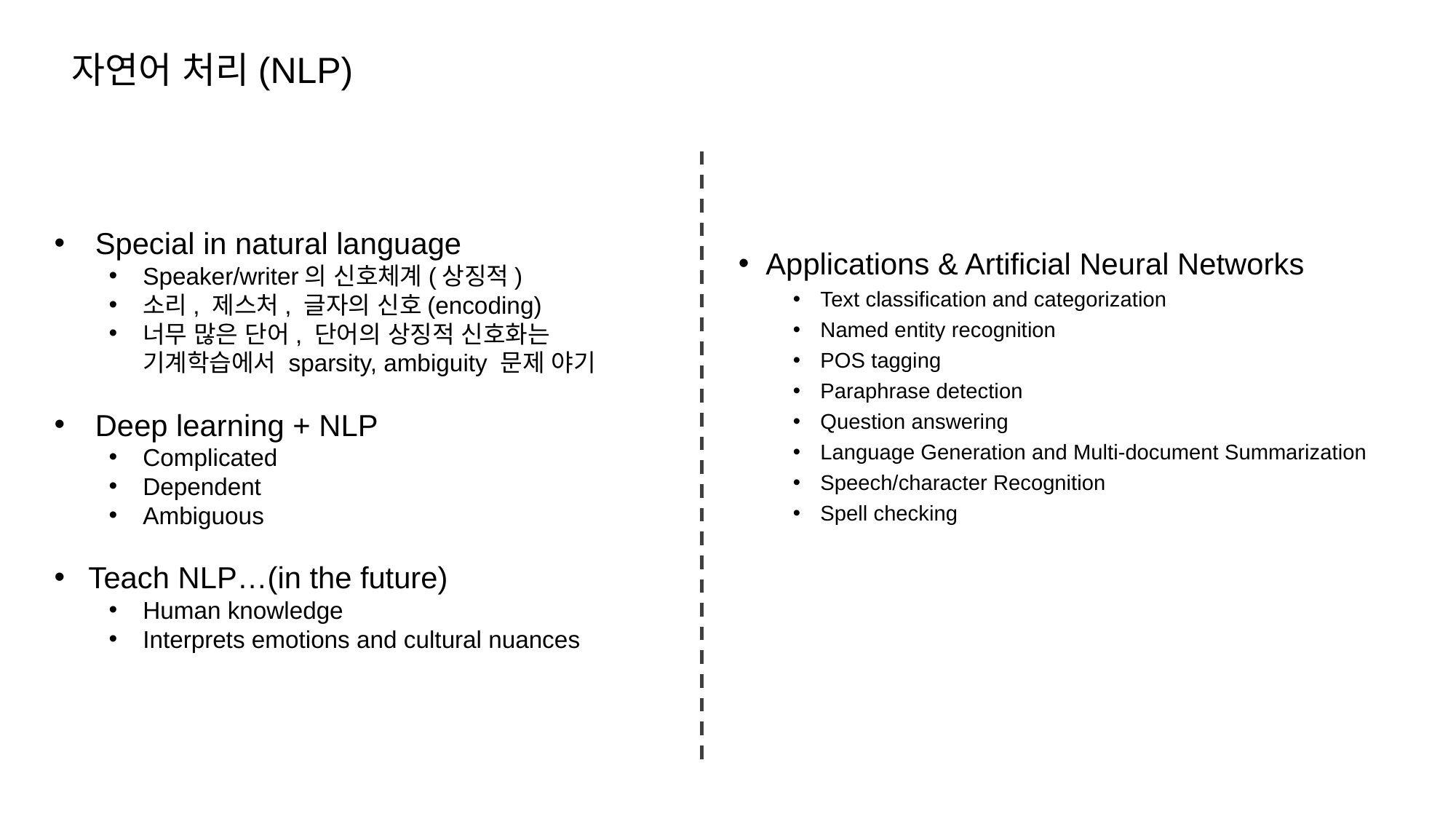

# 자연어 처리(NLP)

Applications & Artificial Neural Networks
Text classification and categorization
Named entity recognition
POS tagging
Paraphrase detection
Question answering
Language Generation and Multi-document Summarization
Speech/character Recognition
Spell checking
Special in natural language
Speaker/writer의 신호체계(상징적)
소리, 제스처, 글자의 신호(encoding)
너무 많은 단어, 단어의 상징적 신호화는 기계학습에서 sparsity, ambiguity 문제 야기

Deep learning + NLP
Complicated
Dependent
Ambiguous

Teach NLP…(in the future)
Human knowledge
Interprets emotions and cultural nuances